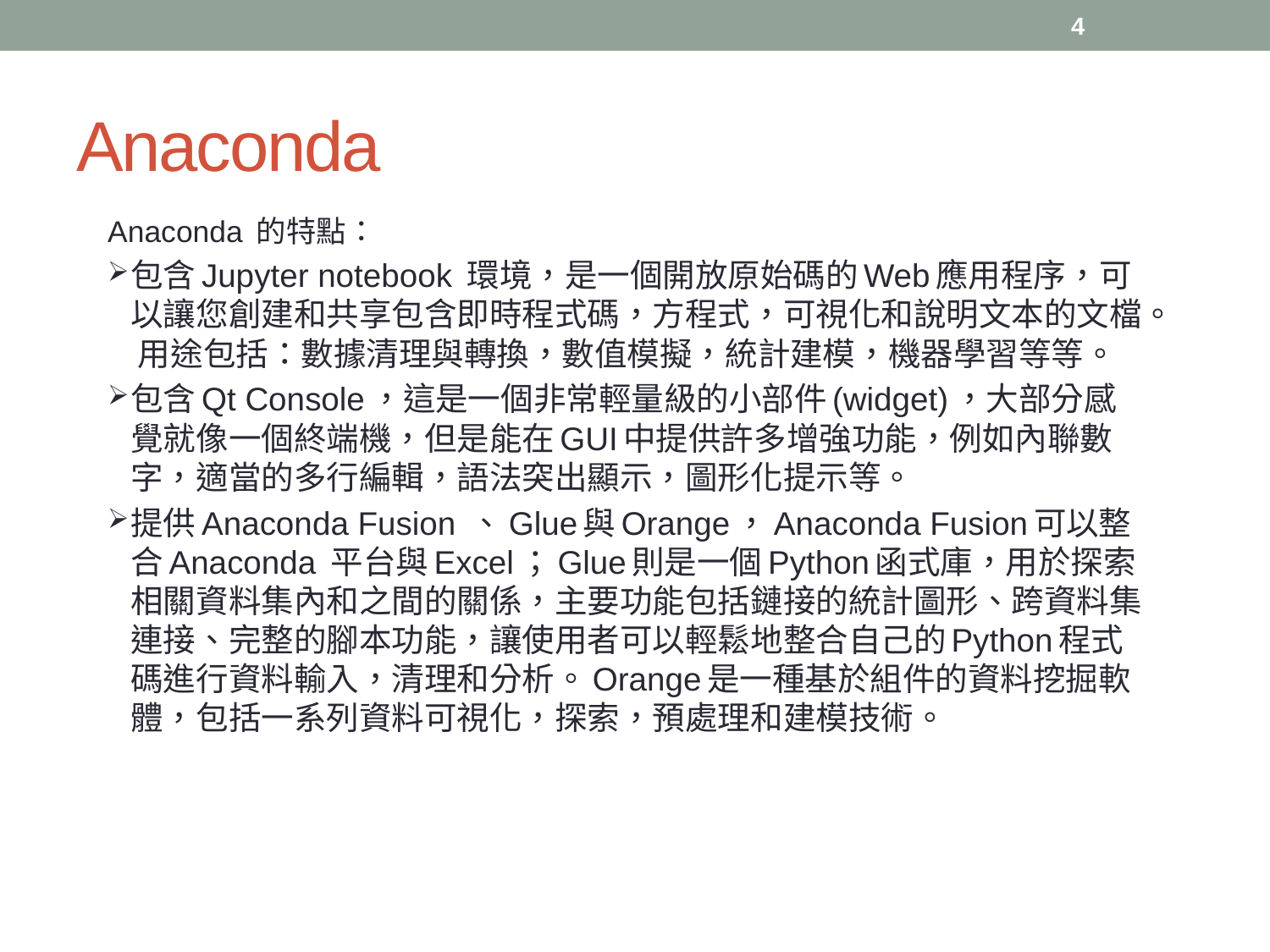

4
# Anaconda
Anaconda 的特點：
包含Jupyter notebook 環境，是一個開放原始碼的Web應用程序，可以讓您創建和共享包含即時程式碼，方程式，可視化和說明文本的文檔。 用途包括：數據清理與轉換，數值模擬，統計建模，機器學習等等。
包含Qt Console，這是一個非常輕量級的小部件(widget)，大部分感覺就像一個終端機，但是能在GUI中提供許多增強功能，例如內聯數字，適當的多行編輯，語法突出顯示，圖形化提示等。
提供Anaconda Fusion 、Glue與Orange，Anaconda Fusion可以整合Anaconda 平台與Excel；Glue則是一個Python函式庫，用於探索相關資料集內和之間的關係，主要功能包括鏈接的統計圖形、跨資料集連接、完整的腳本功能，讓使用者可以輕鬆地整合自己的Python程式碼進行資料輸入，清理和分析。Orange是一種基於組件的資料挖掘軟體，包括一系列資料可視化，探索，預處理和建模技術。